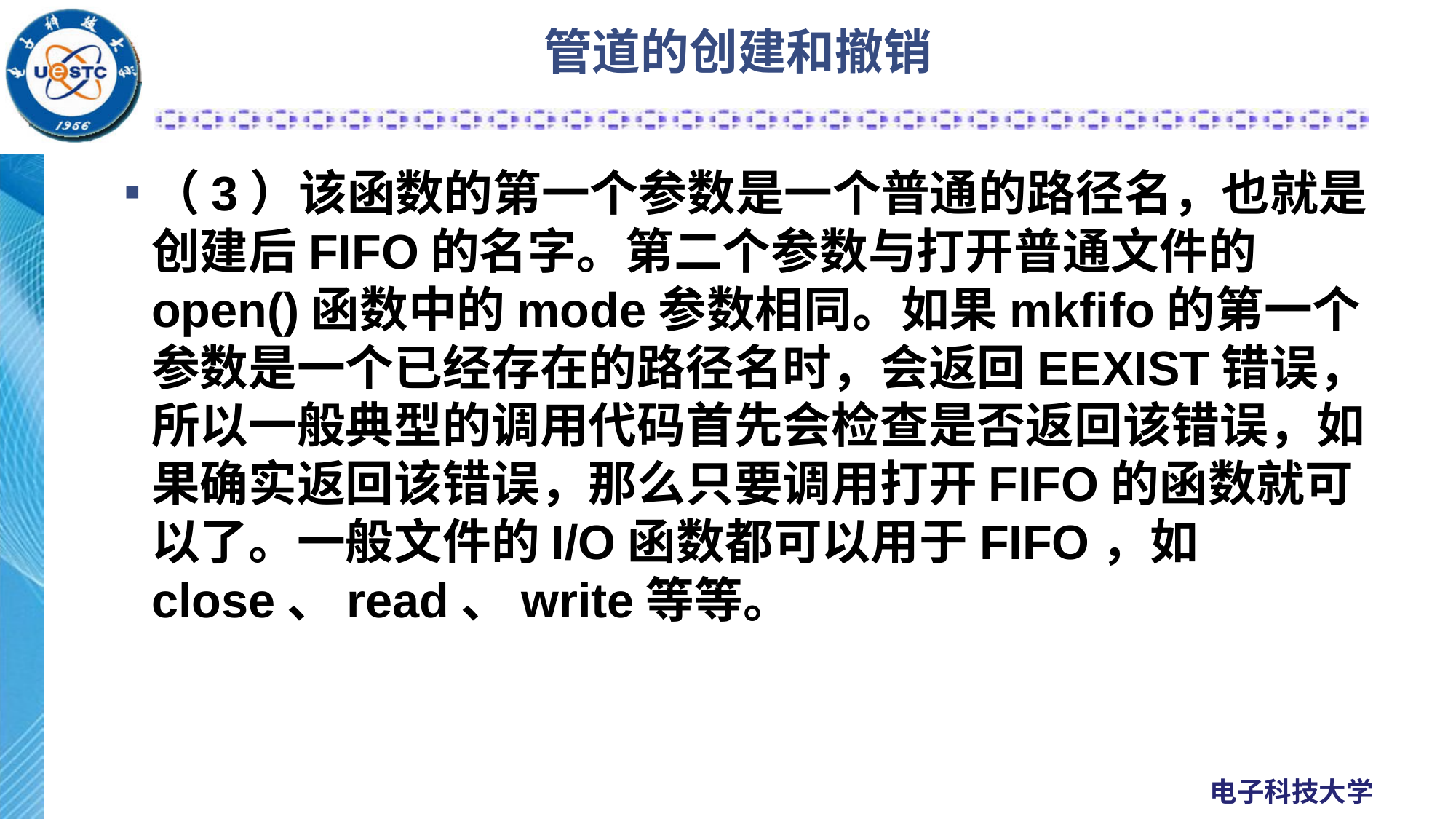

# 管道的创建和撤销
（3）该函数的第一个参数是一个普通的路径名，也就是创建后FIFO的名字。第二个参数与打开普通文件的open()函数中的mode参数相同。如果mkfifo的第一个参数是一个已经存在的路径名时，会返回EEXIST错误，所以一般典型的调用代码首先会检查是否返回该错误，如果确实返回该错误，那么只要调用打开FIFO的函数就可以了。一般文件的I/O函数都可以用于FIFO，如close、read、write等等。